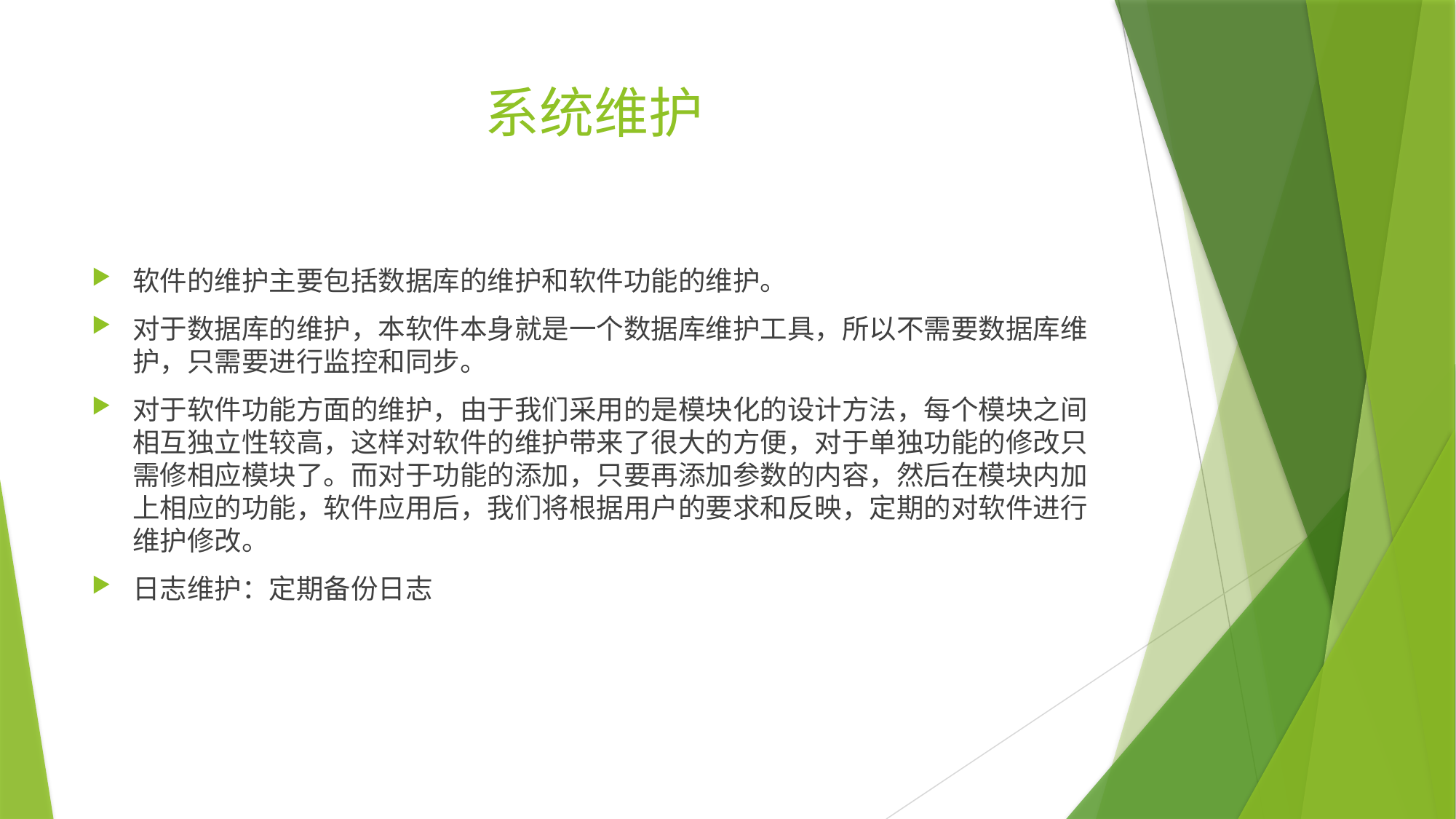

# 系统维护
软件的维护主要包括数据库的维护和软件功能的维护。
对于数据库的维护，本软件本身就是一个数据库维护工具，所以不需要数据库维护，只需要进行监控和同步。
对于软件功能方面的维护，由于我们采用的是模块化的设计方法，每个模块之间相互独立性较高，这样对软件的维护带来了很大的方便，对于单独功能的修改只需修相应模块了。而对于功能的添加，只要再添加参数的内容，然后在模块内加上相应的功能，软件应用后，我们将根据用户的要求和反映，定期的对软件进行维护修改。
日志维护：定期备份日志